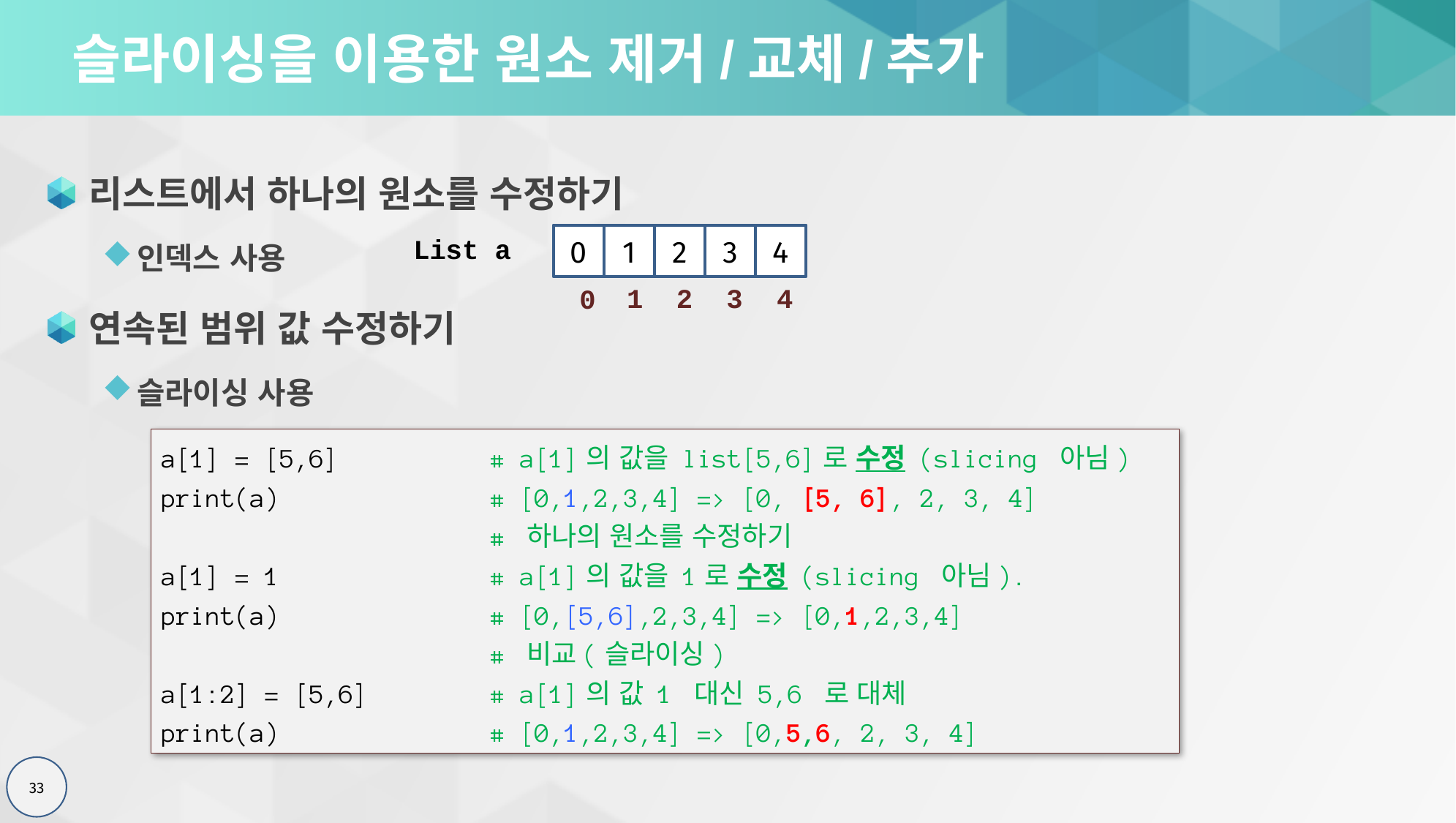

# 슬라이싱을 이용한 원소 제거/교체/추가
리스트에서 하나의 원소를 수정하기
인덱스 사용
연속된 범위 값 수정하기
슬라이싱 사용

0
1
2
3
4
List a
4
3
2
1
0
a[1] = [5,6]		# a[1]의 값을 list[5,6]로 수정 (slicing 아님)
print(a)       	# [0,1,2,3,4] => [0, [5, 6], 2, 3, 4]
			# 하나의 원소를 수정하기
a[1] = 1    		# a[1]의 값을 1로 수정 (slicing 아님).
print(a)      		# [0,[5,6],2,3,4] => [0,1,2,3,4]
			# 비교(슬라이싱)
a[1:2] = [5,6]		# a[1]의 값 1 대신 5,6 로 대체
print(a)    		# [0,1,2,3,4] => [0,5,6, 2, 3, 4]